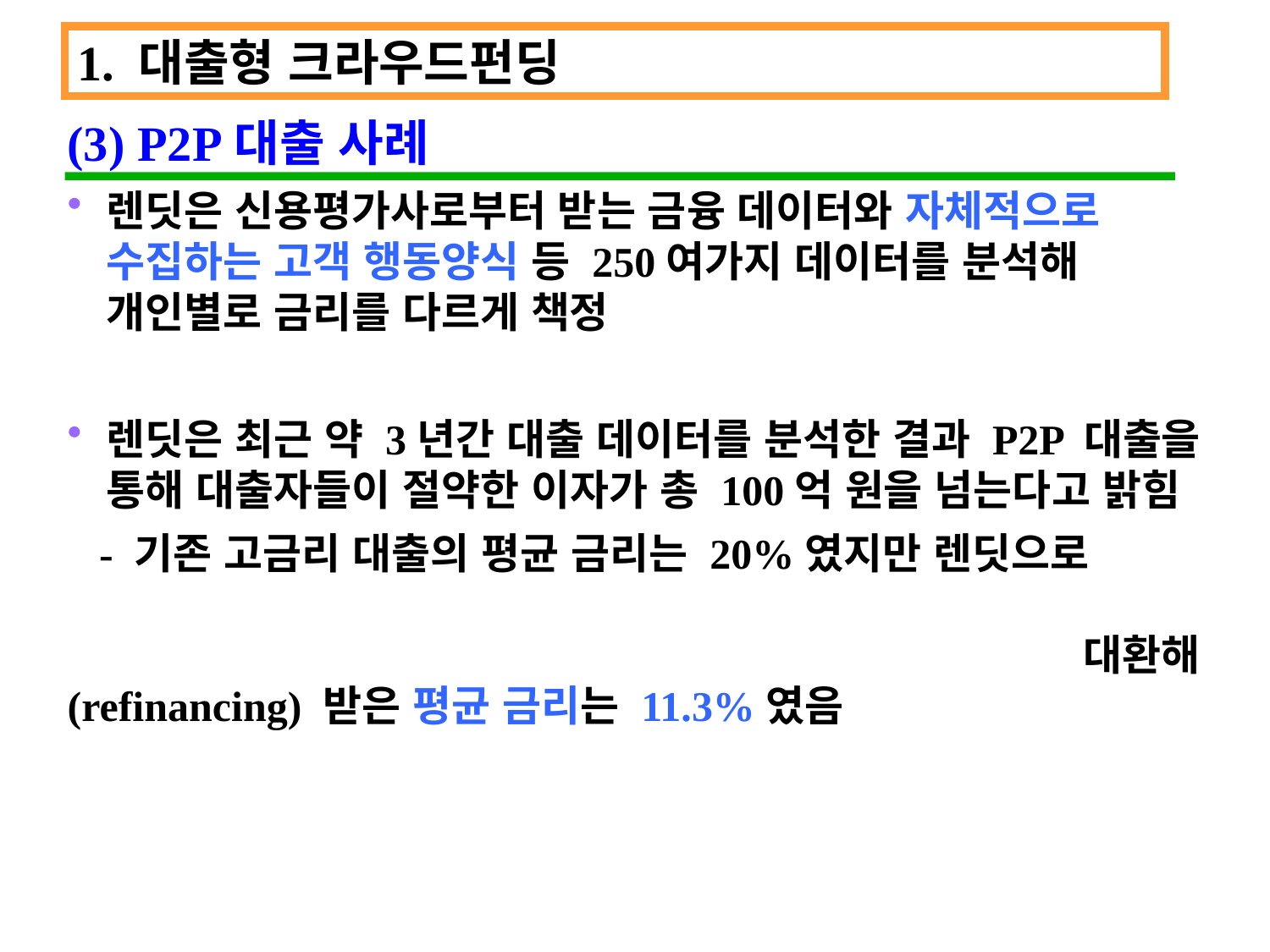

1. 대출형 크라우드펀딩
(3) P2P대출 사례
렌딧은 신용평가사로부터 받는 금융 데이터와 자체적으로 수집하는 고객 행동양식 등 250여가지 데이터를 분석해 개인별로 금리를 다르게 책정

렌딧은 최근 약 3년간 대출 데이터를 분석한 결과 P2P 대출을 통해 대출자들이 절약한 이자가 총 100억 원을 넘는다고 밝힘
   - 기존 고금리 대출의 평균 금리는 20%였지만 렌딧으로 																		대환해(refinancing) 받은 평균 금리는 11.3%였음